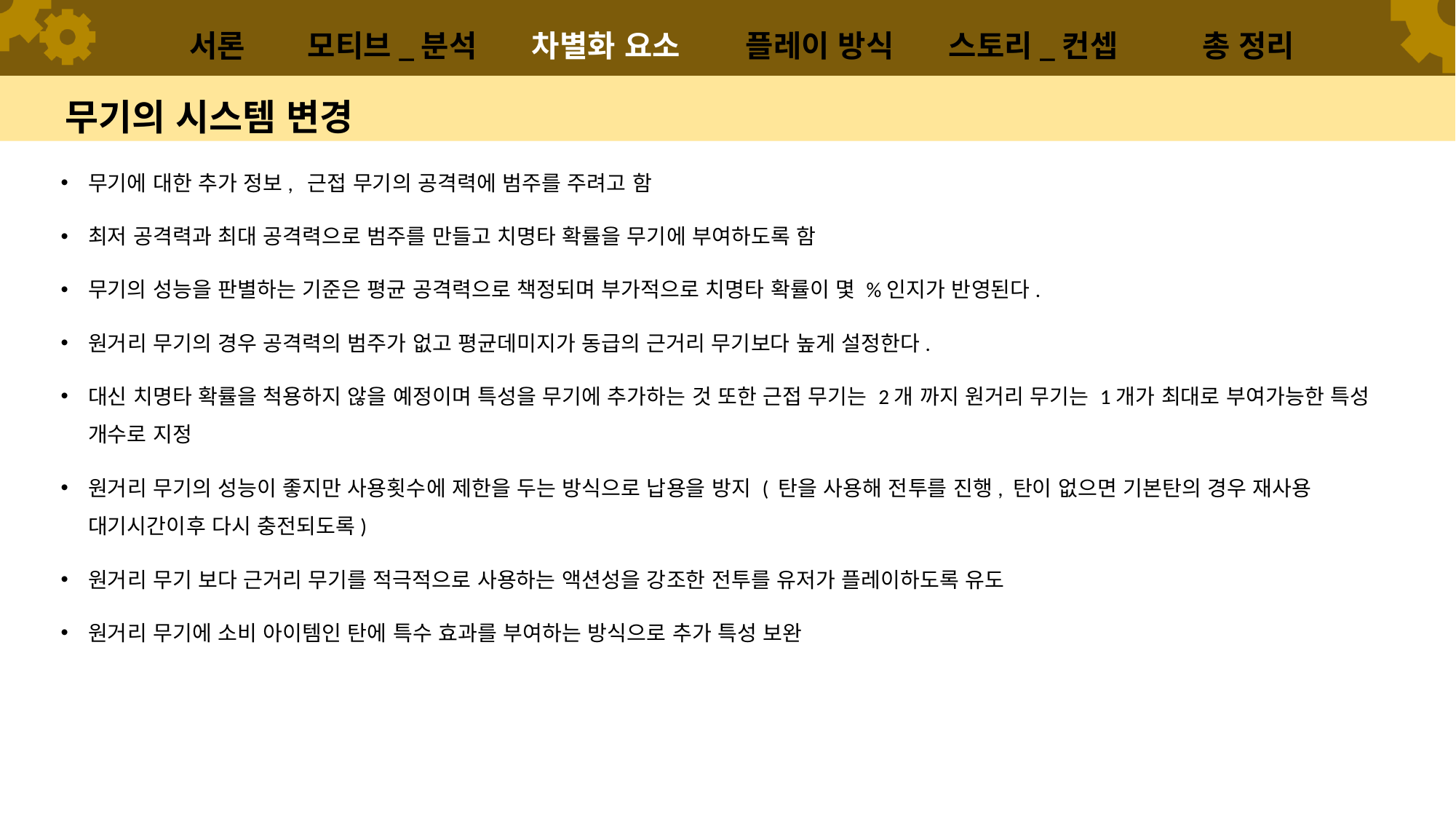

차별화 요소에 하고 싶은 내용만 있고 의도는 없다.
텍스트만 던져놔서 무슨 내용인지 이해하기 어렵다.
서론
모티브_분석
차별화 요소
플레이 방식
스토리_컨셉
총 정리
# 무기의 시스템 변경
무기에 대한 추가 정보,  근접 무기의 공격력에 범주를 주려고 함
최저 공격력과 최대 공격력으로 범주를 만들고 치명타 확률을 무기에 부여하도록 함
무기의 성능을 판별하는 기준은 평균 공격력으로 책정되며 부가적으로 치명타 확률이 몇 %인지가 반영된다.
원거리 무기의 경우 공격력의 범주가 없고 평균데미지가 동급의 근거리 무기보다 높게 설정한다.
대신 치명타 확률을 척용하지 않을 예정이며 특성을 무기에 추가하는 것 또한 근접 무기는 2개 까지 원거리 무기는 1개가 최대로 부여가능한 특성 개수로 지정
원거리 무기의 성능이 좋지만 사용횟수에 제한을 두는 방식으로 납용을 방지 ( 탄을 사용해 전투를 진행, 탄이 없으면 기본탄의 경우 재사용 대기시간이후 다시 충전되도록)
원거리 무기 보다 근거리 무기를 적극적으로 사용하는 액션성을 강조한 전투를 유저가 플레이하도록 유도
원거리 무기에 소비 아이템인 탄에 특수 효과를 부여하는 방식으로 추가 특성 보완